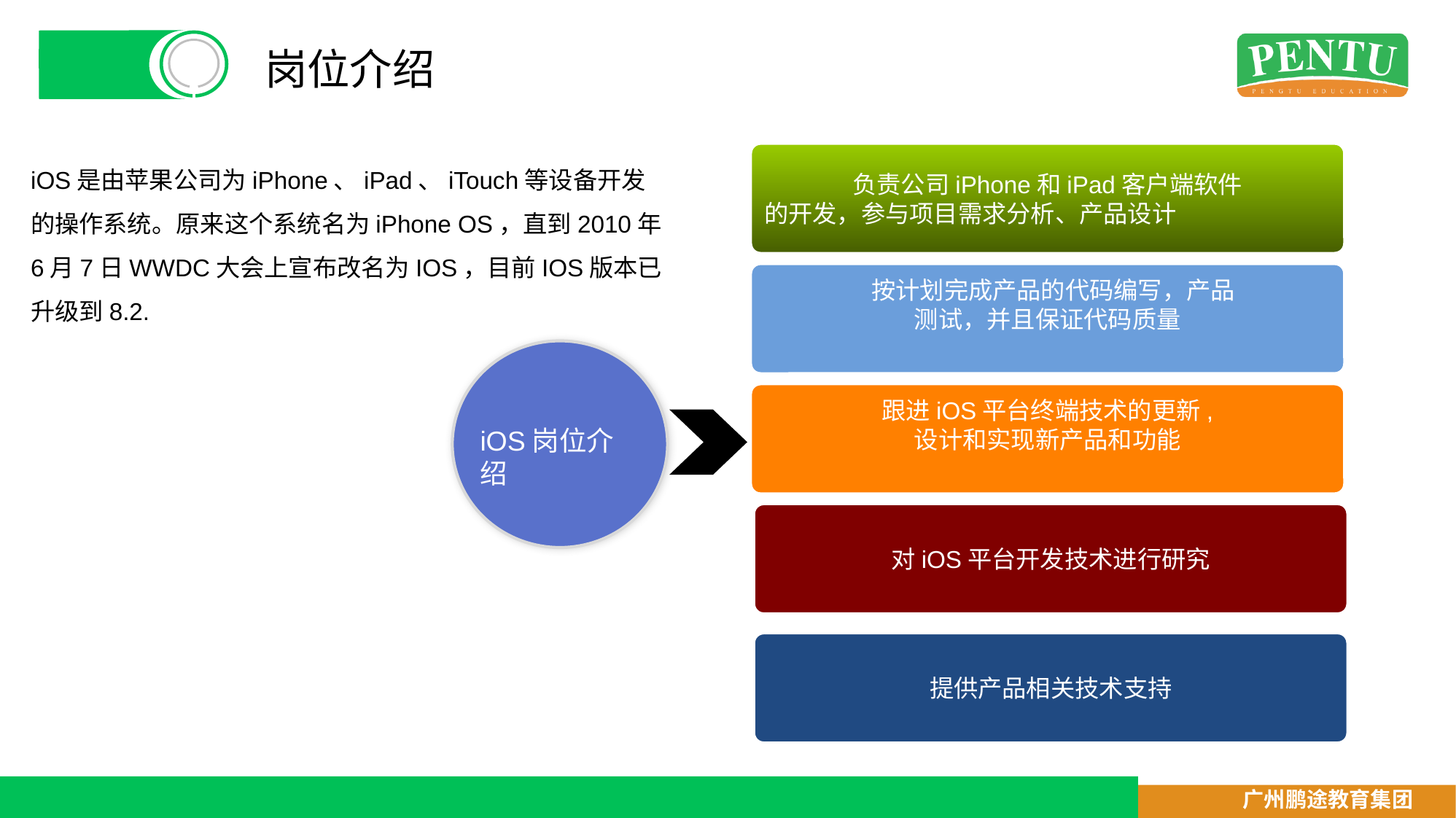

# 岗位介绍
负责公司iPhone和iPad客户端软件
的开发，参与项目需求分析、产品设计
iOS是由苹果公司为iPhone、iPad、iTouch等设备开发的操作系统。原来这个系统名为iPhone OS，直到2010年6月7日WWDC大会上宣布改名为IOS，目前IOS版本已升级到8.2.
 按计划完成产品的代码编写，产品
测试，并且保证代码质量

跟进iOS平台终端技术的更新,
设计和实现新产品和功能

iOS岗位介绍
对iOS平台开发技术进行研究
提供产品相关技术支持